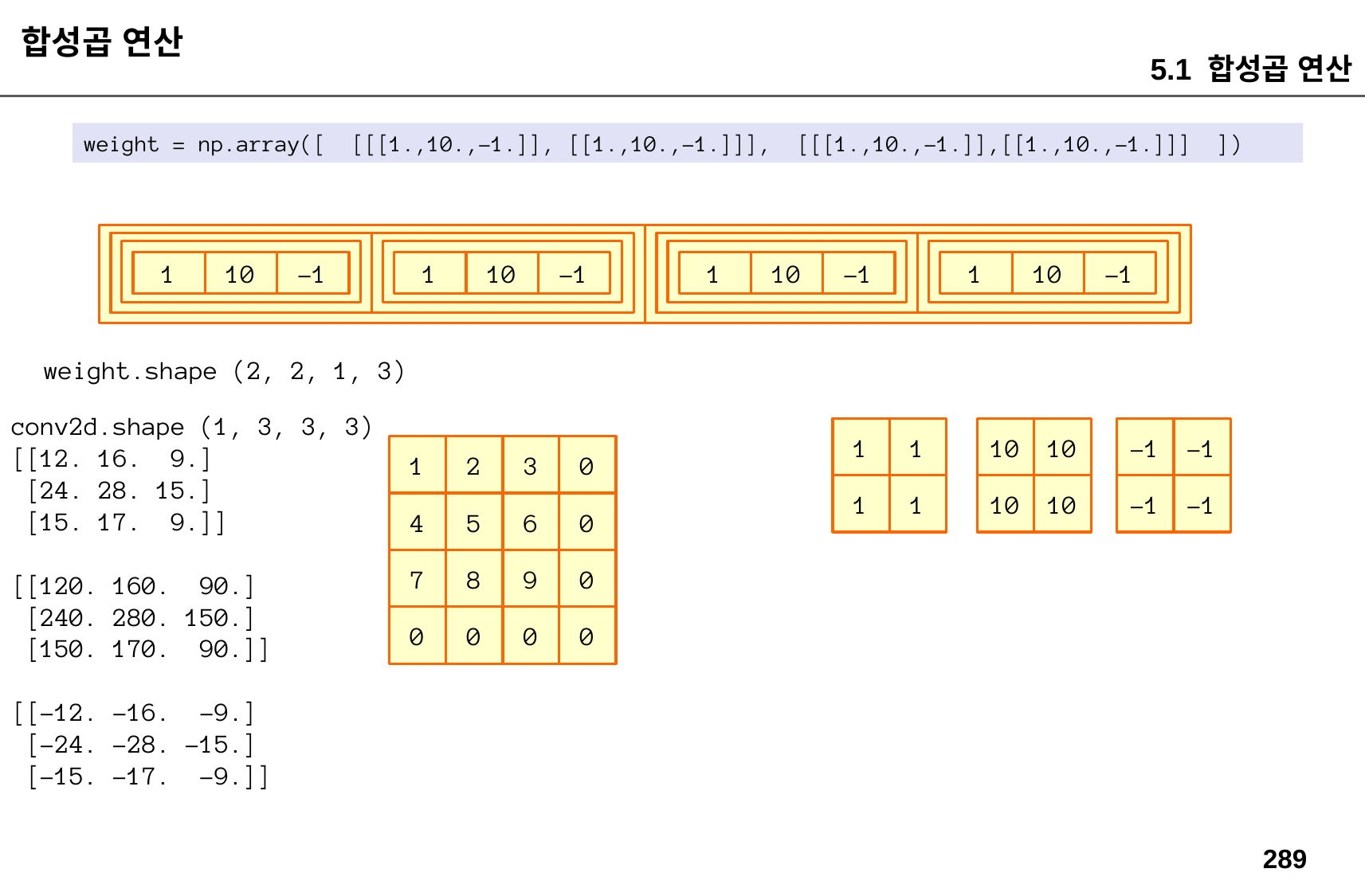

합성곱 연산
5.1 합성곱 연산
weight = np.array([  [[[1.,10.,-1.]], [[1.,10.,-1.]]],  [[[1.,10.,-1.]],[[1.,10.,-1.]]]  ])

1
10
-1
1
10
-1
1
10
-1
1
10
-1
weight.shape (2, 2, 1, 3)
conv2d.shape (1, 3, 3, 3)
[[12. 16.  9.]
 [24. 28. 15.]
 [15. 17.  9.]]

[[120. 160.  90.]
 [240. 280. 150.]
 [150. 170.  90.]]

[[-12. -16.  -9.]
 [-24. -28. -15.]
 [-15. -17.  -9.]]

1
1
10
10
-1
-1
1
2
3
0
1
1
10
10
-1
-1
4
5
6
0
7
8
9
0
0
0
0
0